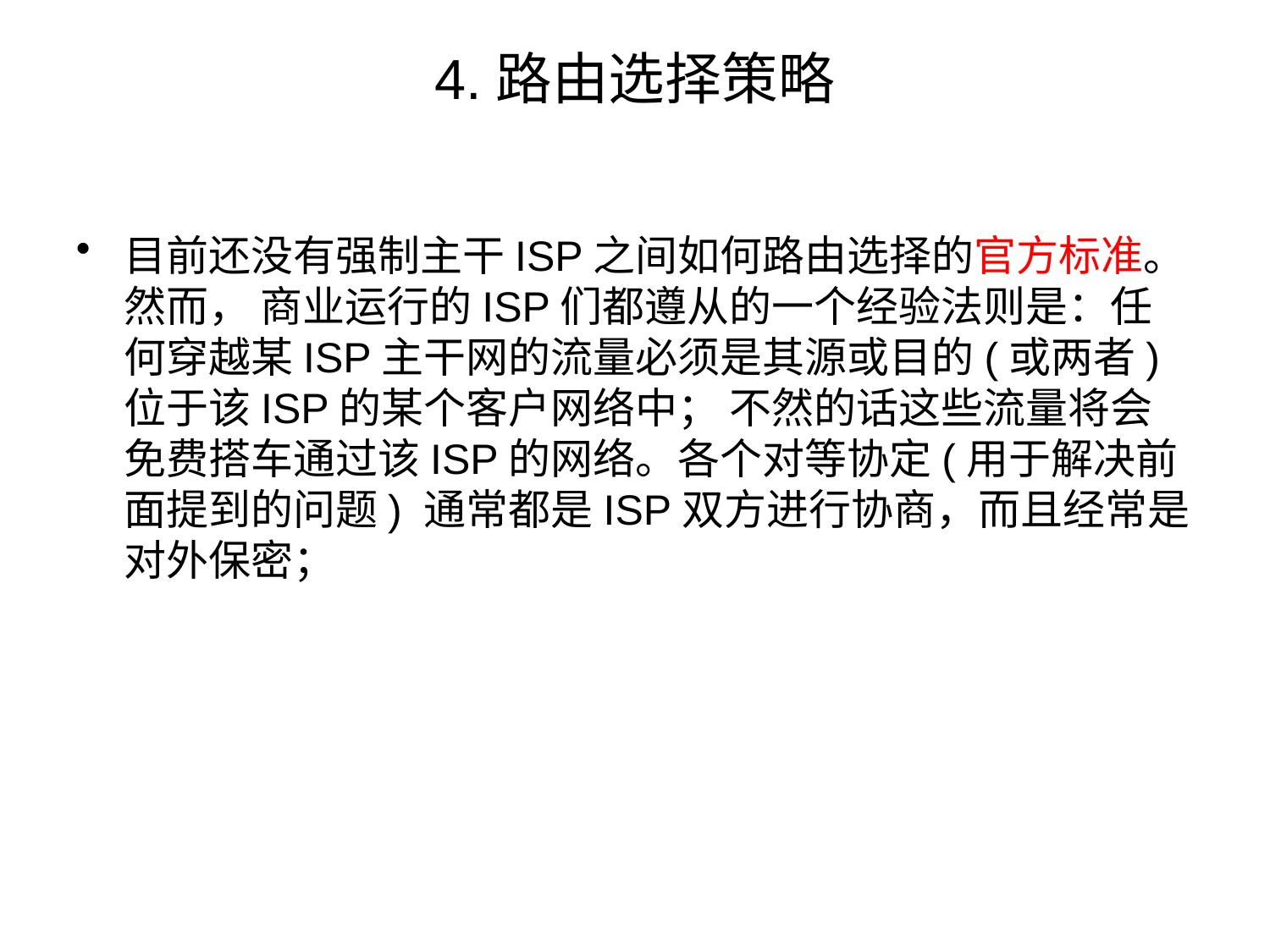

# 4.路由选择策略
目前还没有强制主干ISP之间如何路由选择的官方标准。然而， 商业运行的ISP们都遵从的一个经验法则是：任何穿越某ISP主干网的流量必须是其源或目的(或两者) 位于该ISP的某个客户网络中； 不然的话这些流量将会免费搭车通过该ISP的网络。各个对等协定(用于解决前面提到的问题) 通常都是ISP双方进行协商，而且经常是对外保密；